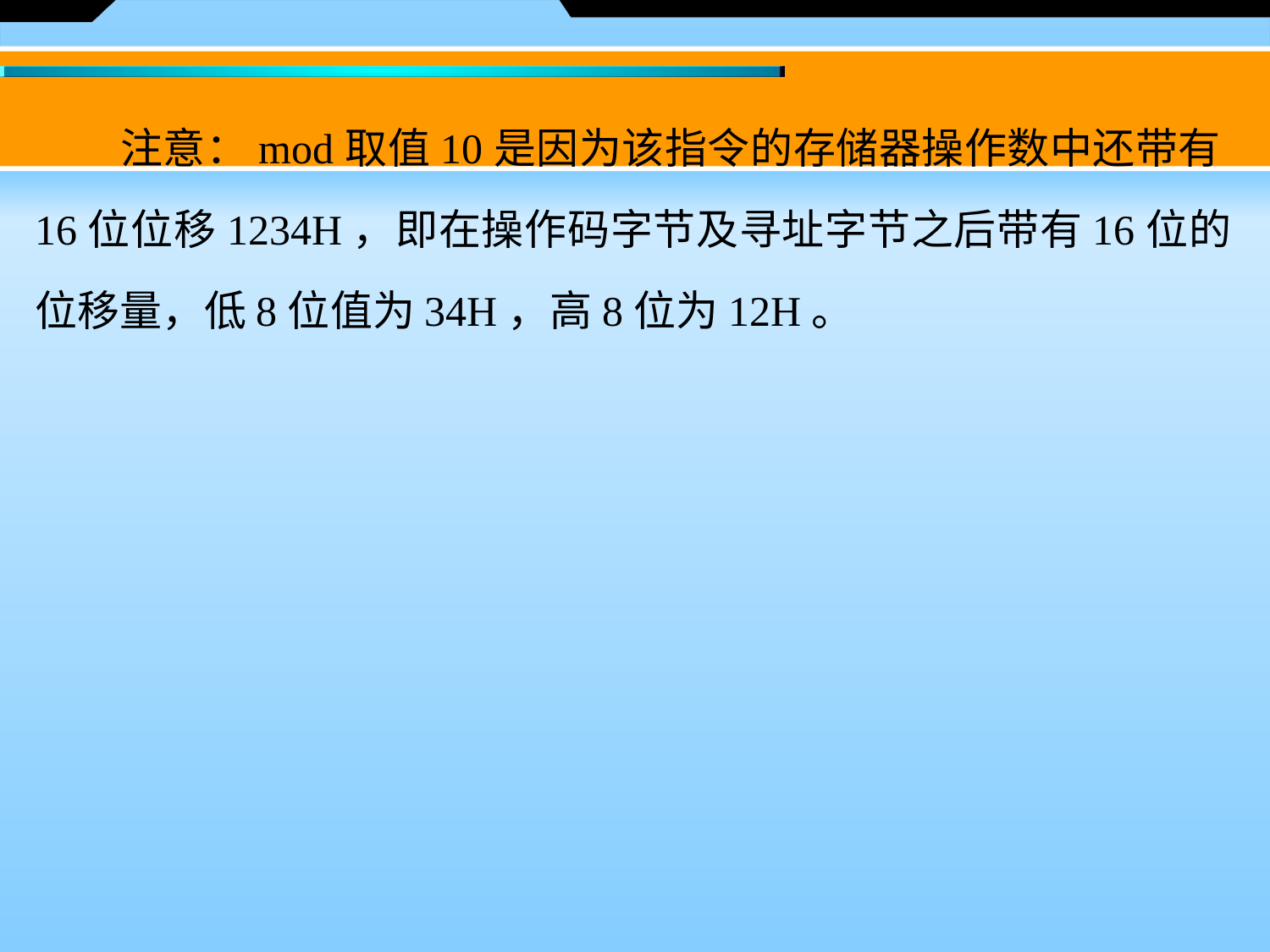

注意：mod取值10是因为该指令的存储器操作数中还带有16位位移1234H，即在操作码字节及寻址字节之后带有16位的位移量，低8位值为34H，高8位为12H。